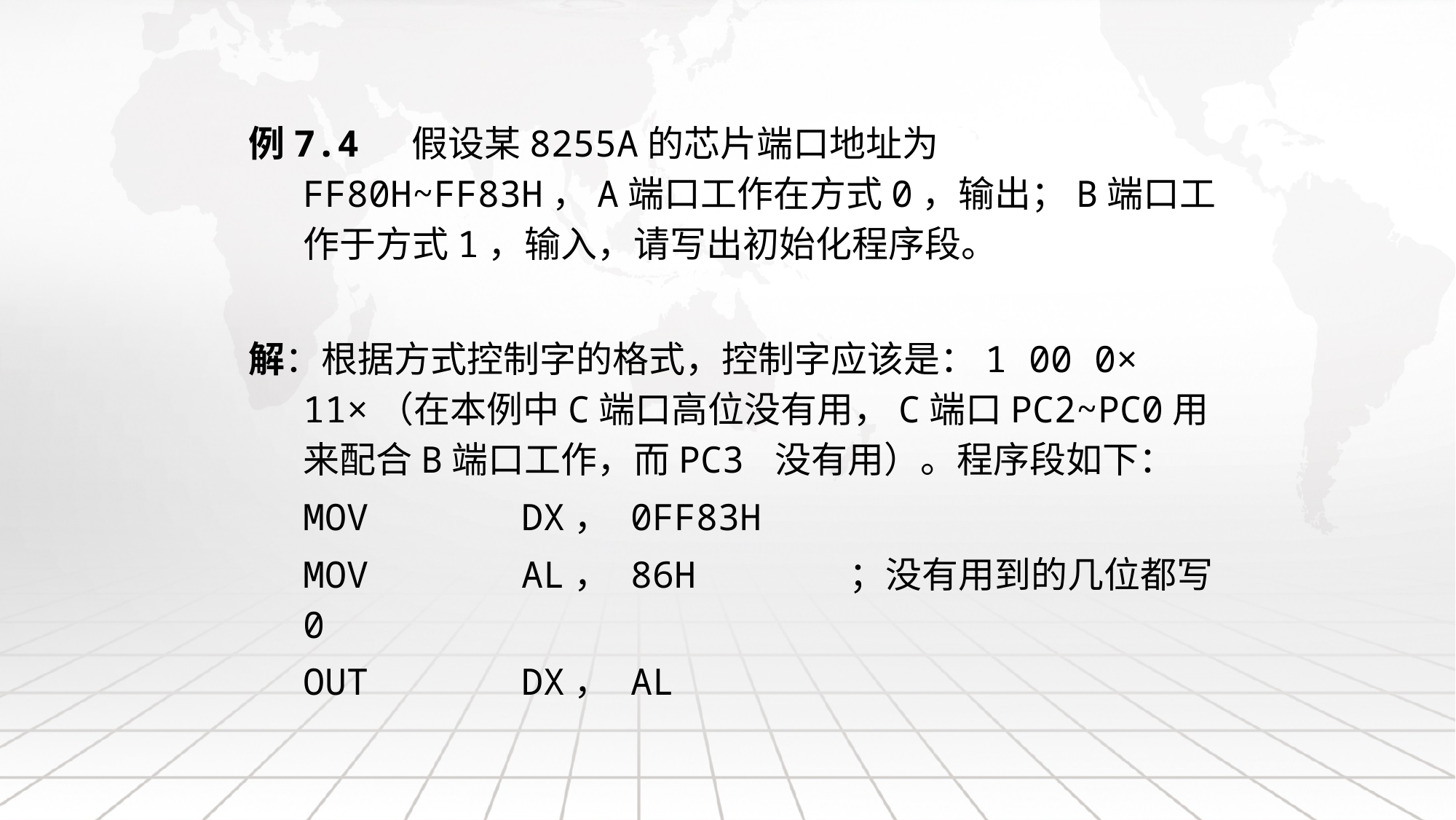

例7.4  假设某8255A的芯片端口地址为FF80H~FF83H，A端口工作在方式0，输出；B端口工作于方式1，输入，请写出初始化程序段。

解：根据方式控制字的格式，控制字应该是：1 00 0× 11×（在本例中C端口高位没有用，C端口PC2~PC0用来配合B端口工作，而PC3 没有用）。程序段如下：
	MOV		DX，	0FF83H
	MOV		AL，	86H		；没有用到的几位都写0
	OUT		DX，	AL